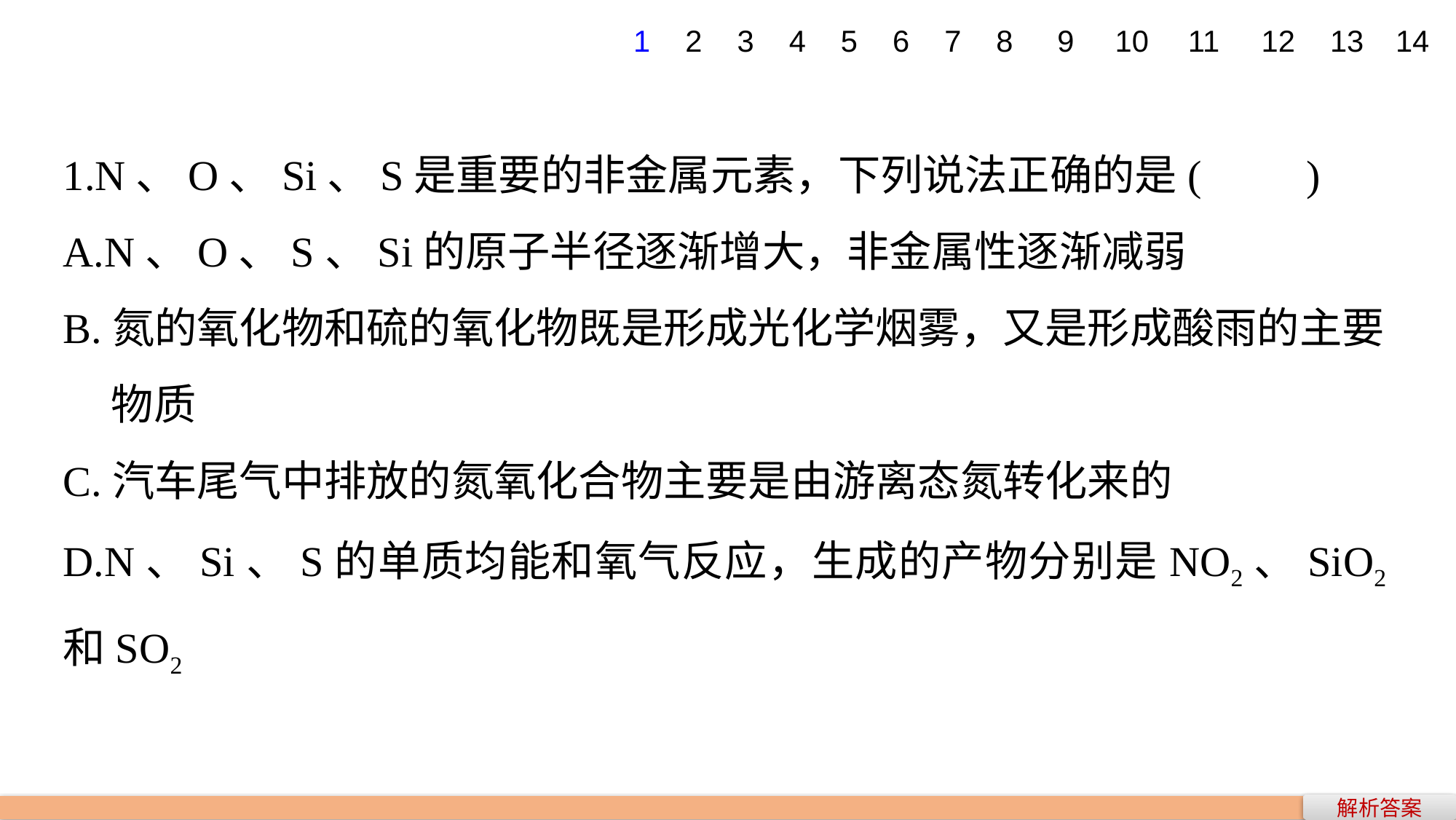

1
2
3
4
5
6
7
8
9
10
11
12
13
14
1.N、O、Si、S是重要的非金属元素，下列说法正确的是(　　)
A.N、O、S、Si的原子半径逐渐增大，非金属性逐渐减弱
B.氮的氧化物和硫的氧化物既是形成光化学烟雾，又是形成酸雨的主要
    物质
C.汽车尾气中排放的氮氧化合物主要是由游离态氮转化来的
D.N、Si、S的单质均能和氧气反应，生成的产物分别是NO2、SiO2和SO2
解析答案